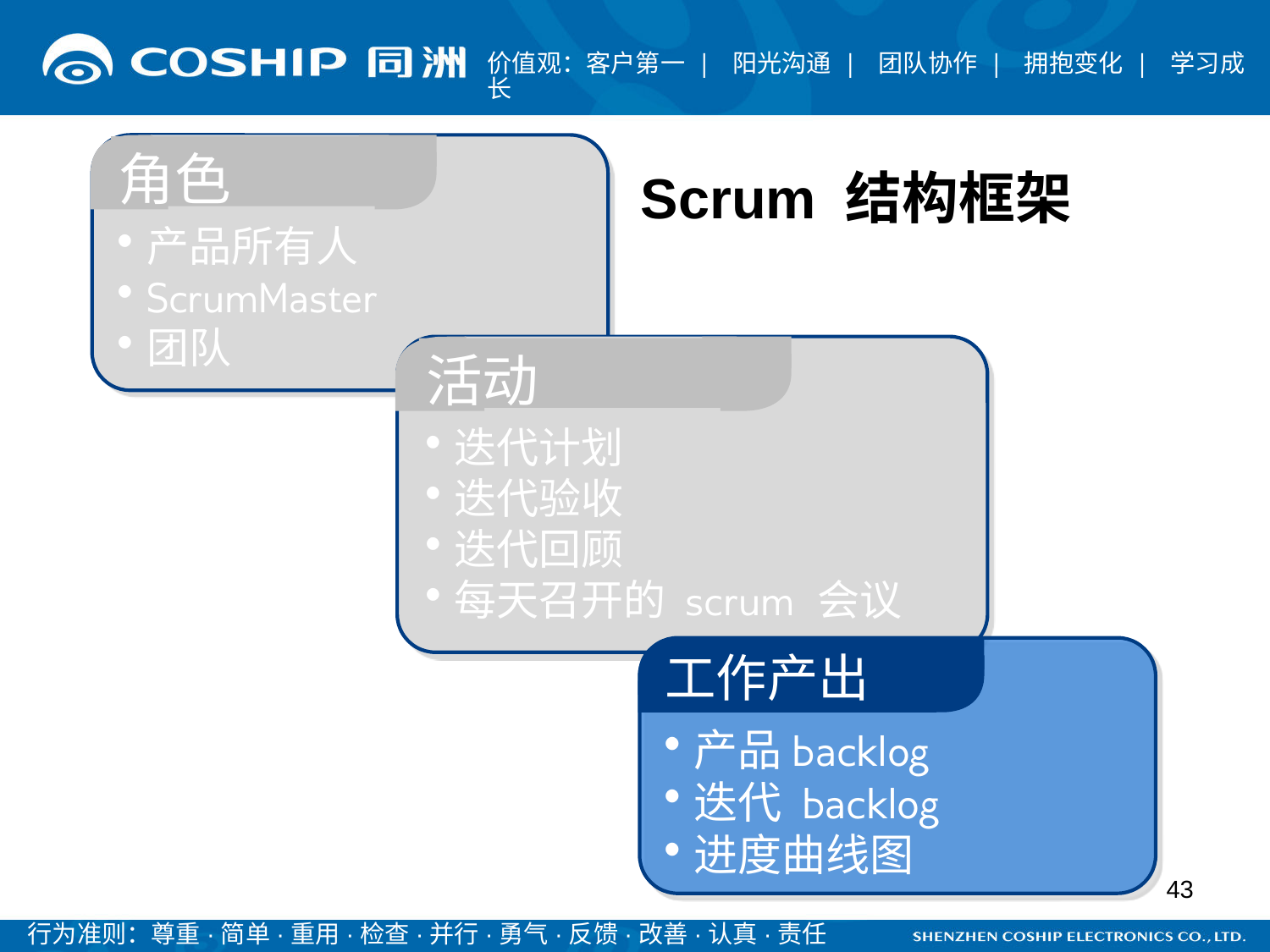

角色

产品所有人
ScrumMaster
团队
Scrum 结构框架

活动

迭代计划
迭代验收
迭代回顾
每天召开的 scrum 会议

工作产出

产品backlog
迭代 backlog
进度曲线图
43